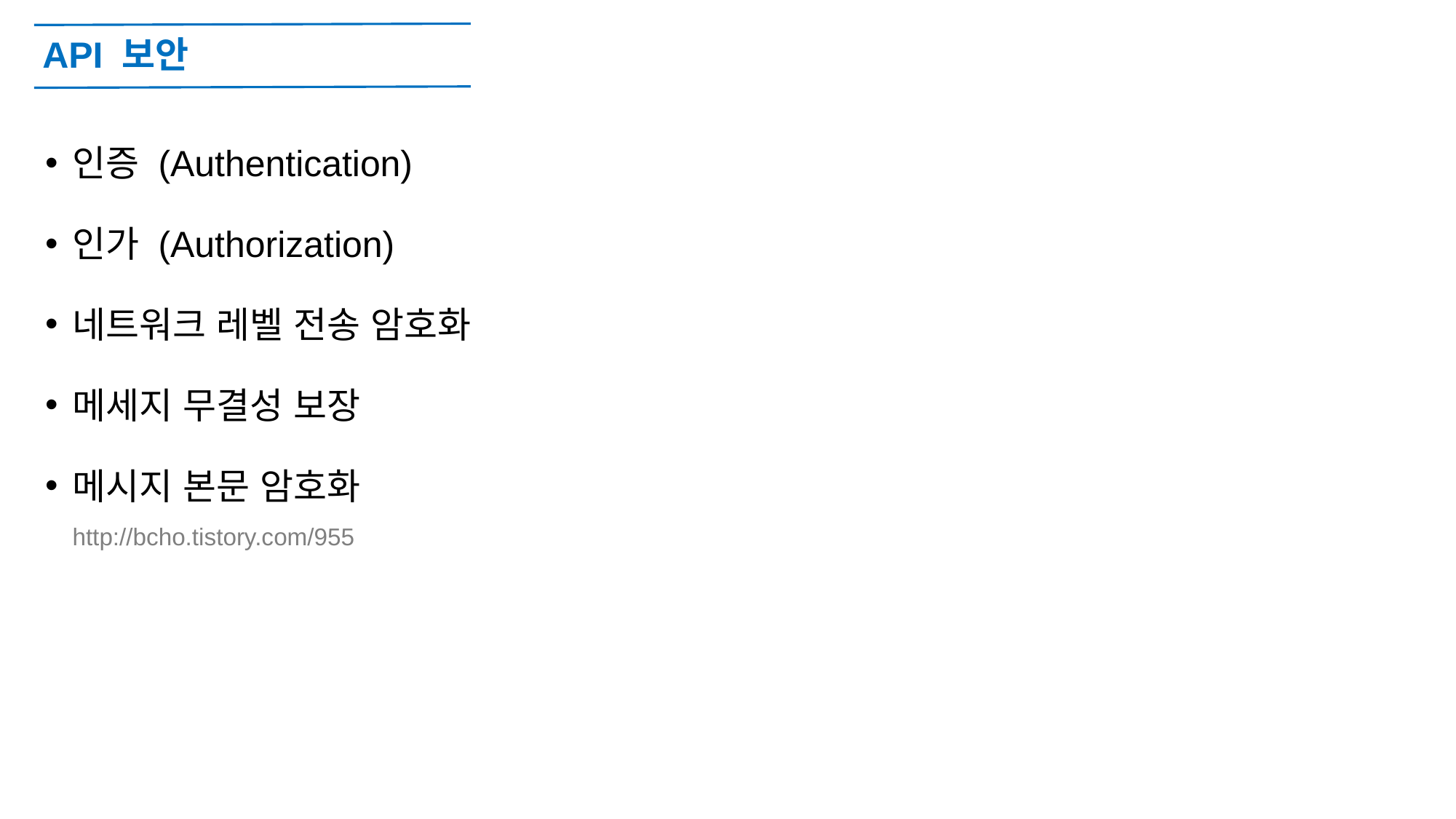

# API 보안
인증 (Authentication)
인가 (Authorization)
네트워크 레벨 전송 암호화
메세지 무결성 보장
메시지 본문 암호화
http://bcho.tistory.com/955